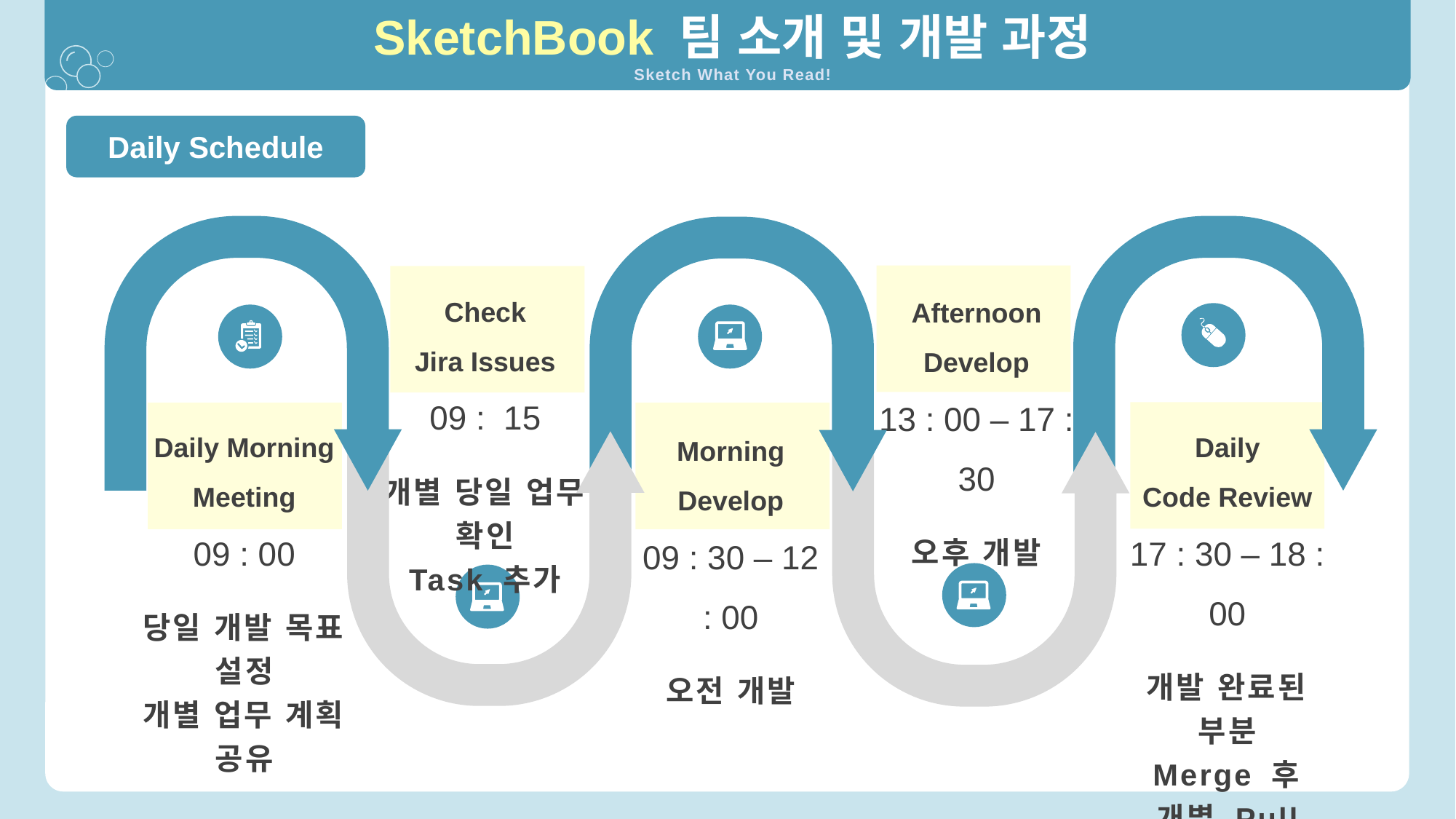

SketchBook 팀 소개 및 개발 과정
Sketch What You Read!

Daily Schedule

Afternoon
Develop
13 : 00 – 17 : 30

오후 개발

Check
Jira Issues
09 :  15

개별 당일 업무 확인
Task 추가

Daily
Code Review
17 : 30 – 18 : 00

개발 완료된 부분
Merge 후 개별 Pull
코드 분석 및 설명

Daily Morning Meeting
09 : 00

당일 개발 목표 설정
개별 업무 계획 공유

Morning
Develop
09 : 30 – 12 : 00

오전 개발